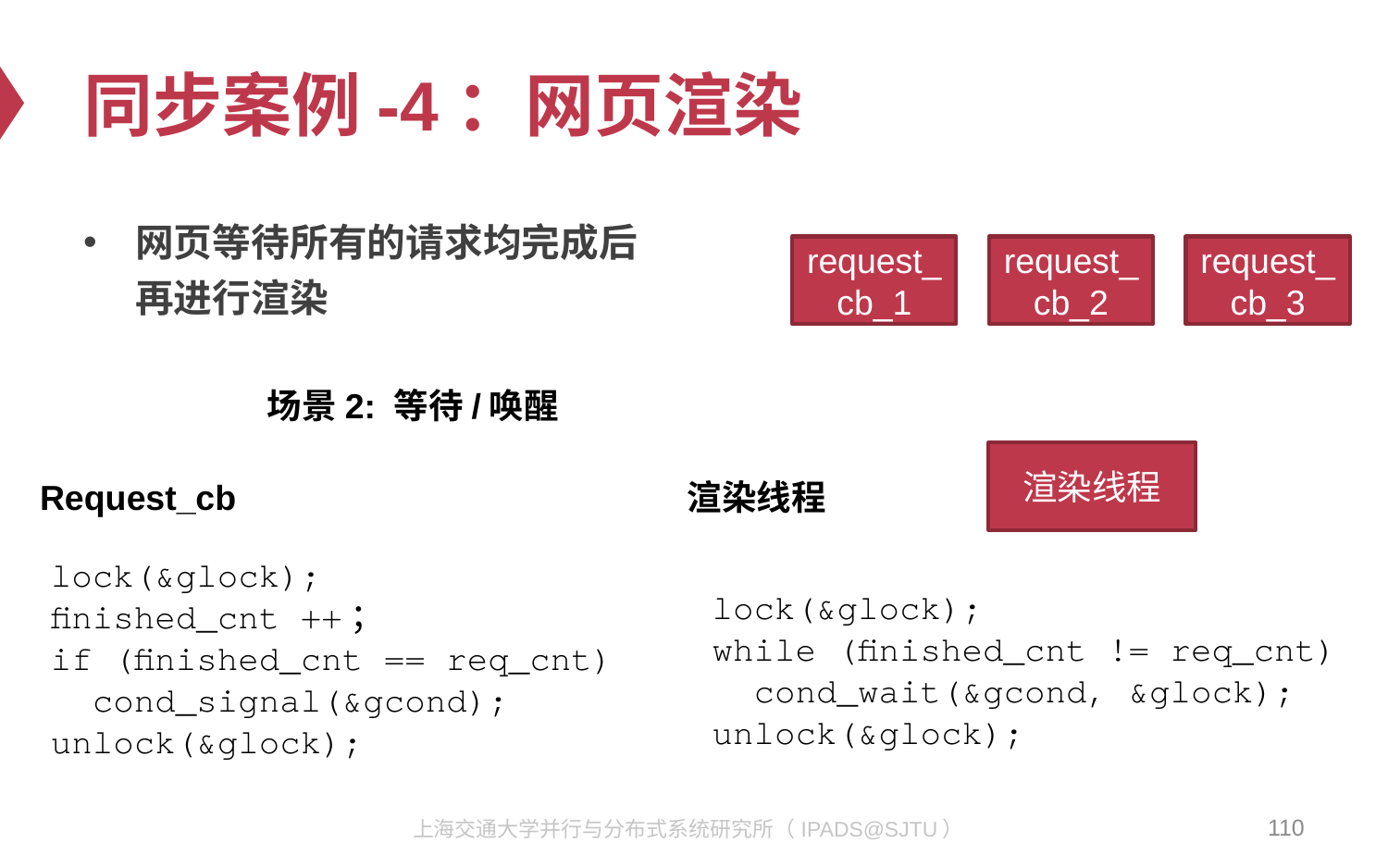

# 同步案例-4：网页渲染
网页等待所有的请求均完成后
再进行渲染
request_cb_1
request_cb_2
request_cb_3
场景2: 等待/唤醒
渲染线程
渲染线程
Request_cb
lock(&glock);
finished_cnt ++；
if (finished_cnt == req_cnt)
  cond_signal(&gcond);
unlock(&glock);
lock(&glock);
while (finished_cnt != req_cnt)
  cond_wait(&gcond, &glock);
unlock(&glock);
110
上海交通大学并行与分布式系统研究所（IPADS@SJTU）